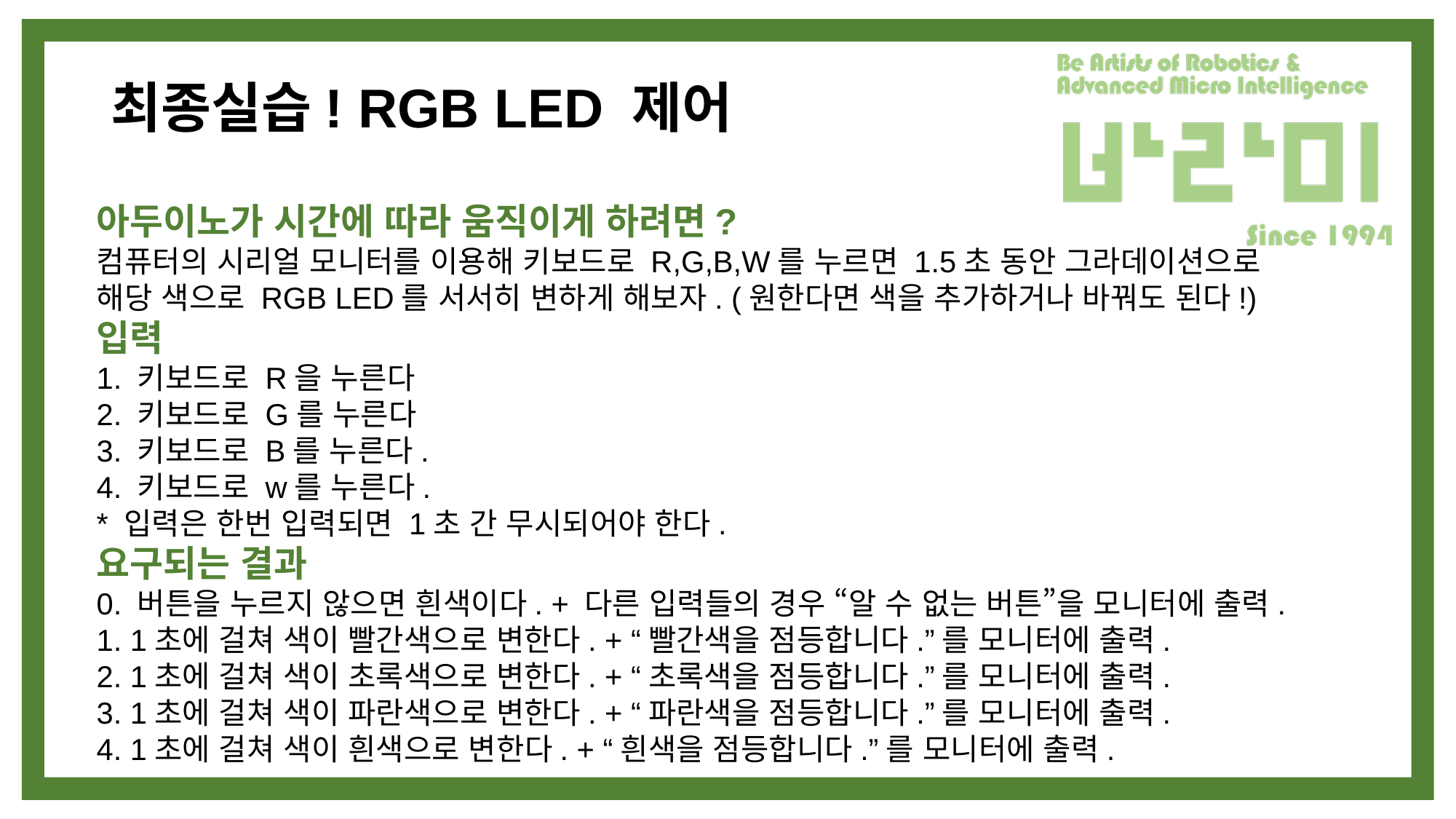

# 최종실습! RGB LED 제어
아두이노가 시간에 따라 움직이게 하려면?
컴퓨터의 시리얼 모니터를 이용해 키보드로 R,G,B,W를 누르면 1.5초 동안 그라데이션으로
해당 색으로 RGB LED를 서서히 변하게 해보자. (원한다면 색을 추가하거나 바꿔도 된다!)
입력
1. 키보드로 R을 누른다
2. 키보드로 G를 누른다
3. 키보드로 B를 누른다.
4. 키보드로 w를 누른다.
* 입력은 한번 입력되면 1초 간 무시되어야 한다.
요구되는 결과
0. 버튼을 누르지 않으면 흰색이다. + 다른 입력들의 경우 “알 수 없는 버튼”을 모니터에 출력.
1. 1초에 걸쳐 색이 빨간색으로 변한다. + “빨간색을 점등합니다.”를 모니터에 출력.
2. 1초에 걸쳐 색이 초록색으로 변한다. + “초록색을 점등합니다.”를 모니터에 출력.
3. 1초에 걸쳐 색이 파란색으로 변한다. + “파란색을 점등합니다.”를 모니터에 출력.
4. 1초에 걸쳐 색이 흰색으로 변한다. + “흰색을 점등합니다.”를 모니터에 출력.